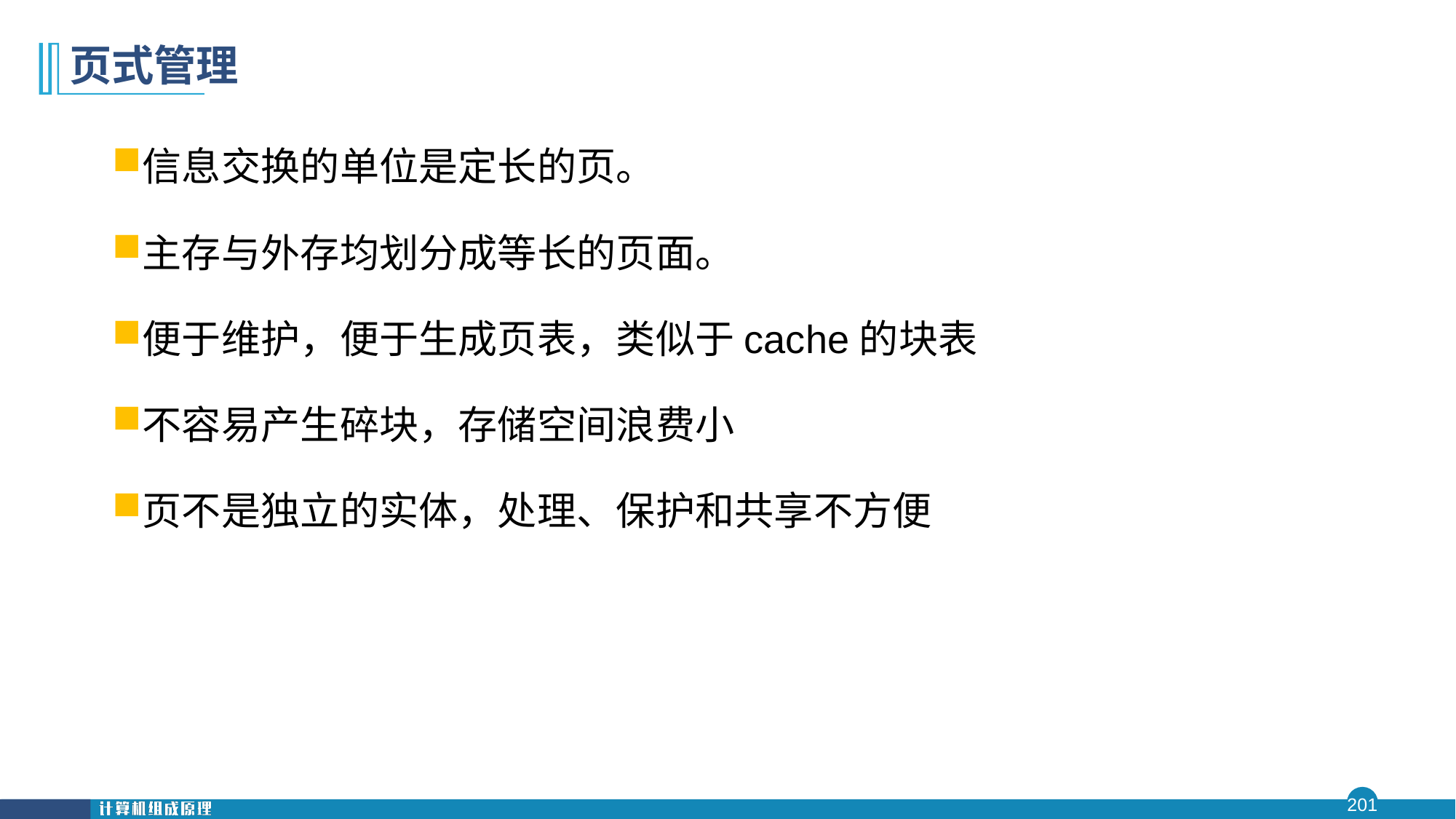

# 页式管理
信息交换的单位是定长的页。
主存与外存均划分成等长的页面。
便于维护，便于生成页表，类似于cache的块表
不容易产生碎块，存储空间浪费小
页不是独立的实体，处理、保护和共享不方便